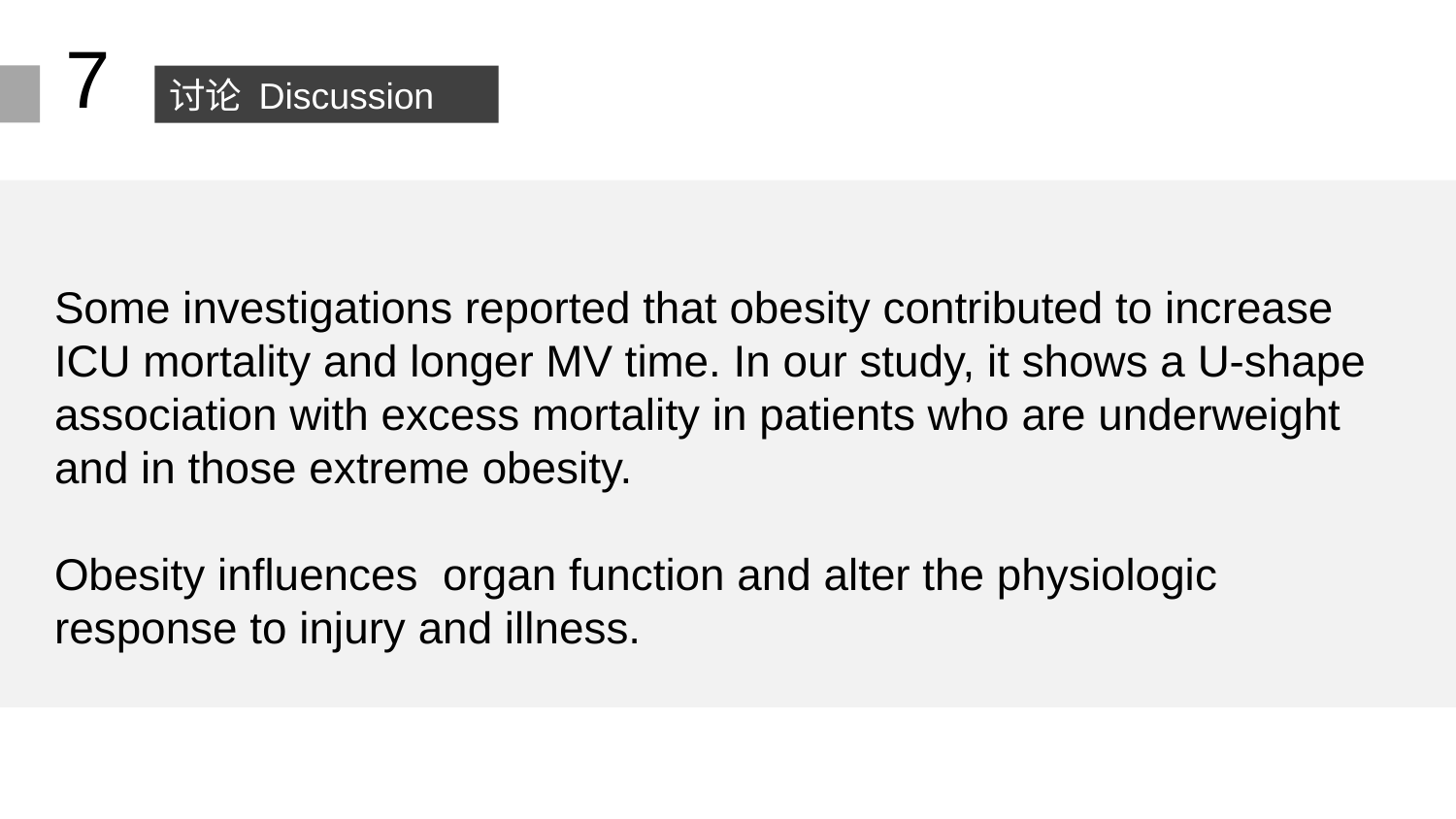

7

讨论 Discussion

Some investigations reported that obesity contributed to increase ICU mortality and longer MV time. In our study, it shows a U-shape association with excess mortality in patients who are underweight and in those extreme obesity.

Obesity influences  organ function and alter the physiologic response to injury and illness.